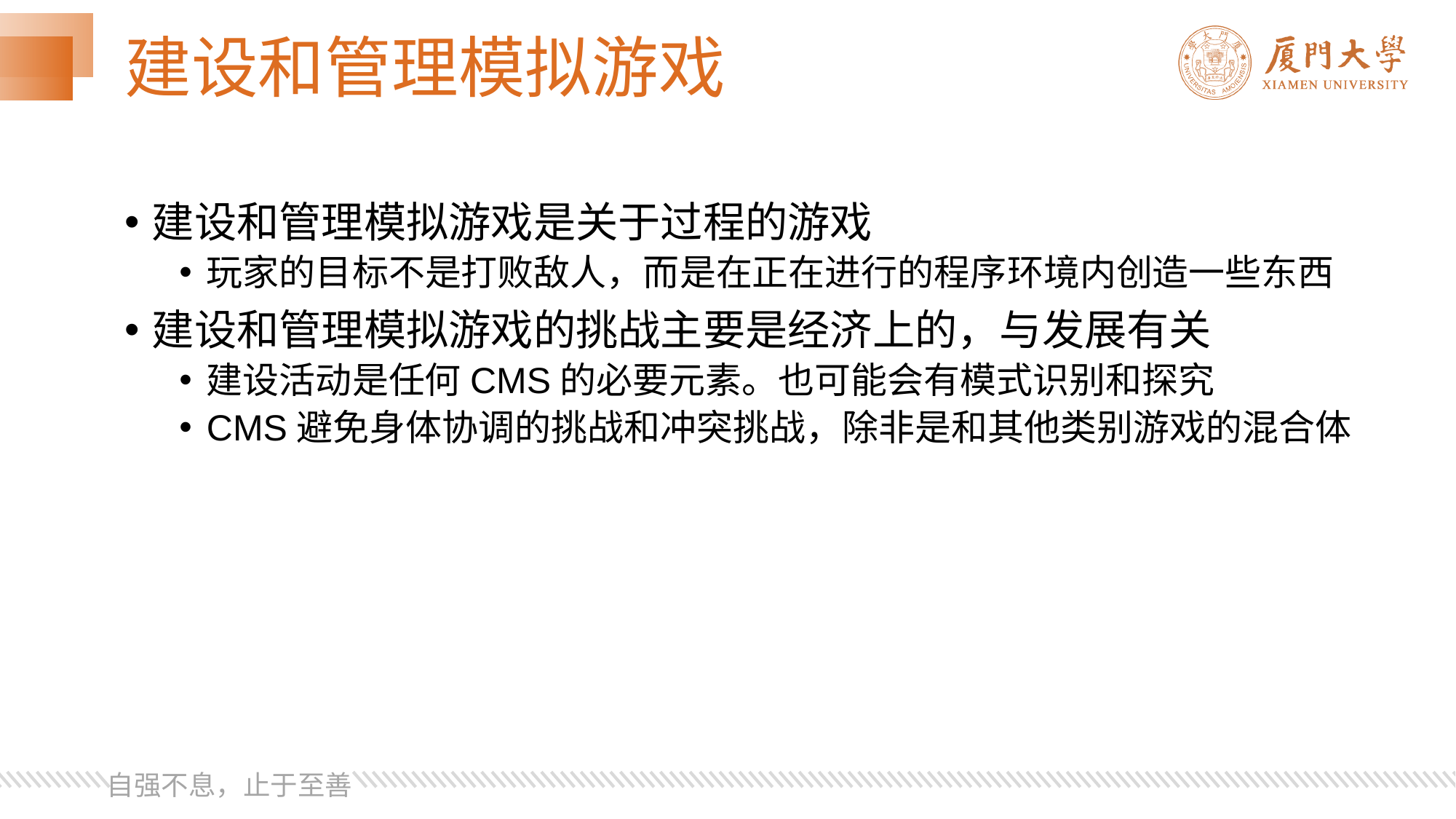

# 建设和管理模拟游戏
建设和管理模拟游戏是关于过程的游戏
玩家的目标不是打败敌人，而是在正在进行的程序环境内创造一些东西
建设和管理模拟游戏的挑战主要是经济上的，与发展有关
建设活动是任何CMS的必要元素。也可能会有模式识别和探究
CMS避免身体协调的挑战和冲突挑战，除非是和其他类别游戏的混合体